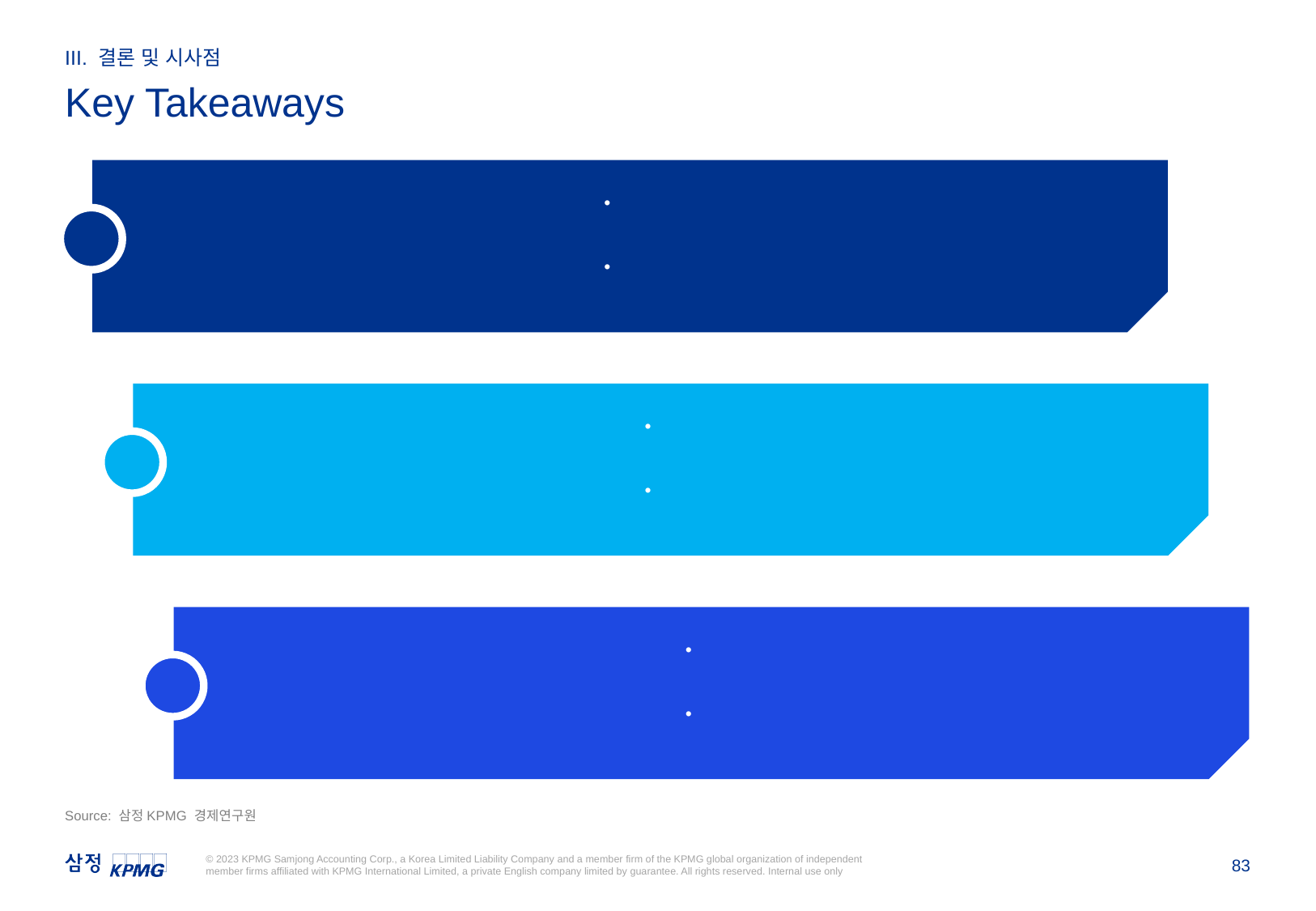

III. 결론 및 시사점
Key Takeaways

1
최근 금융사 해외진출 관련 규제개선 논의 등으로 보험사의 해외 진출에 우호적 환경 조성 중
자회사 소유 범위 확대 등에 따라 적극적 해외진출 방식으로 M&A 고려 필요
Market
진출방식 및 거버넌스

2
신흥 아시아 태평양 보험시장 진출은 국내 보험사에게 기회가 될 수 있으나, 해당 시장의 경쟁 심화 중
심화된 경쟁 상황에 대응하기 위한 차별화 방안 마련 및 새로운 거점·수요처 발굴 필요
Competition
경쟁 심화에 따른 차별화

3
현지 상품 수요 등에 대한 명확한 이해와 분석에 기반한 효과적인 상품 전략 필요
D2C(Direct-to-Consumer)·플랫폼과의 제휴 등을 고려한 현지 파트너십·채널 전략 수립 필요
Product & Channel
상품 경쟁력 및 채널·파트너십
Source: 삼정KPMG 경제연구원